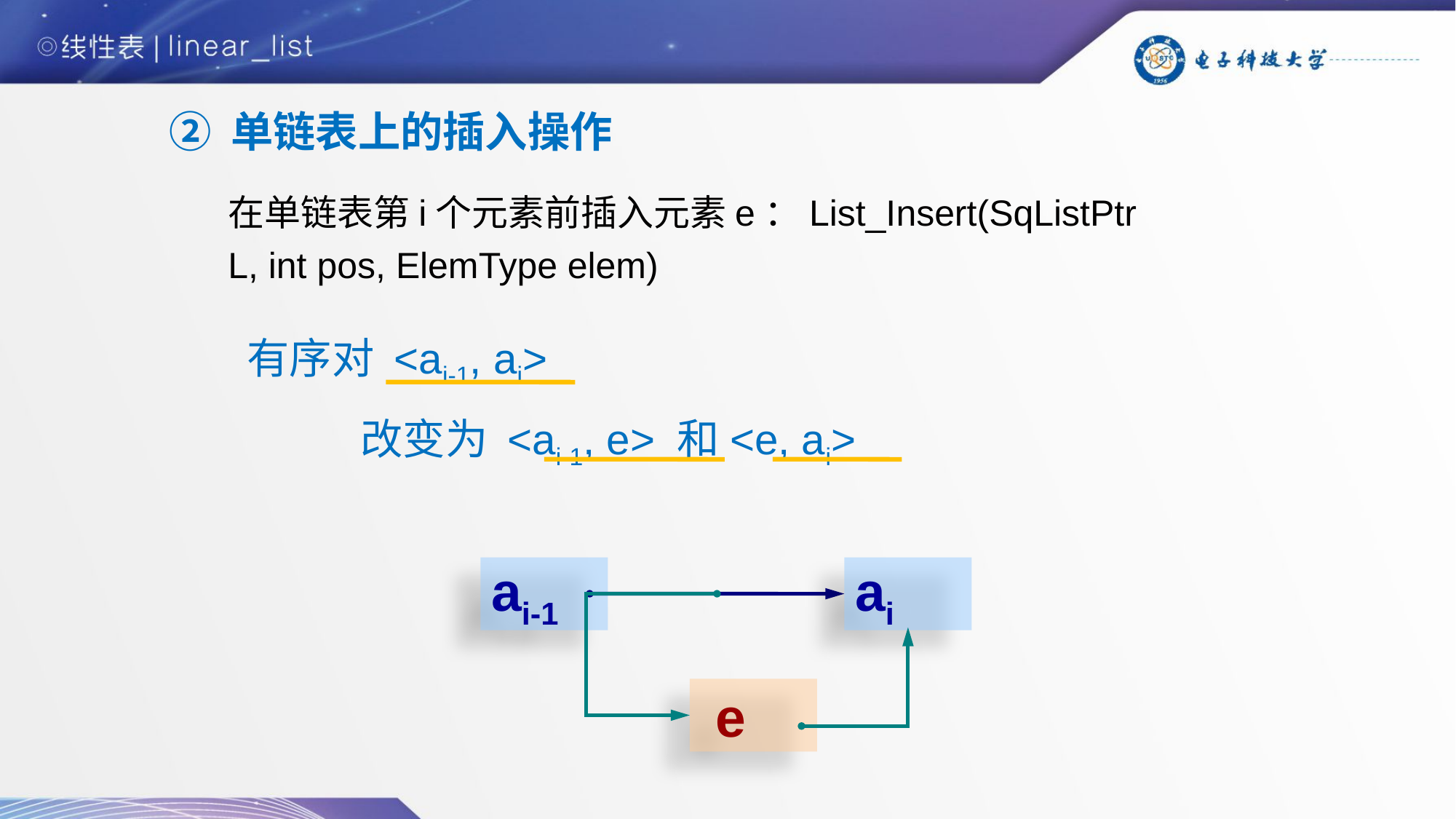

② 单链表上的插入操作
在单链表第i个元素前插入元素e：List_Insert(SqListPtr L, int pos, ElemType elem)
 有序对 <ai-1, ai>
             改变为 <ai-1, e> 和<e, ai>

ai-1

ai

 e